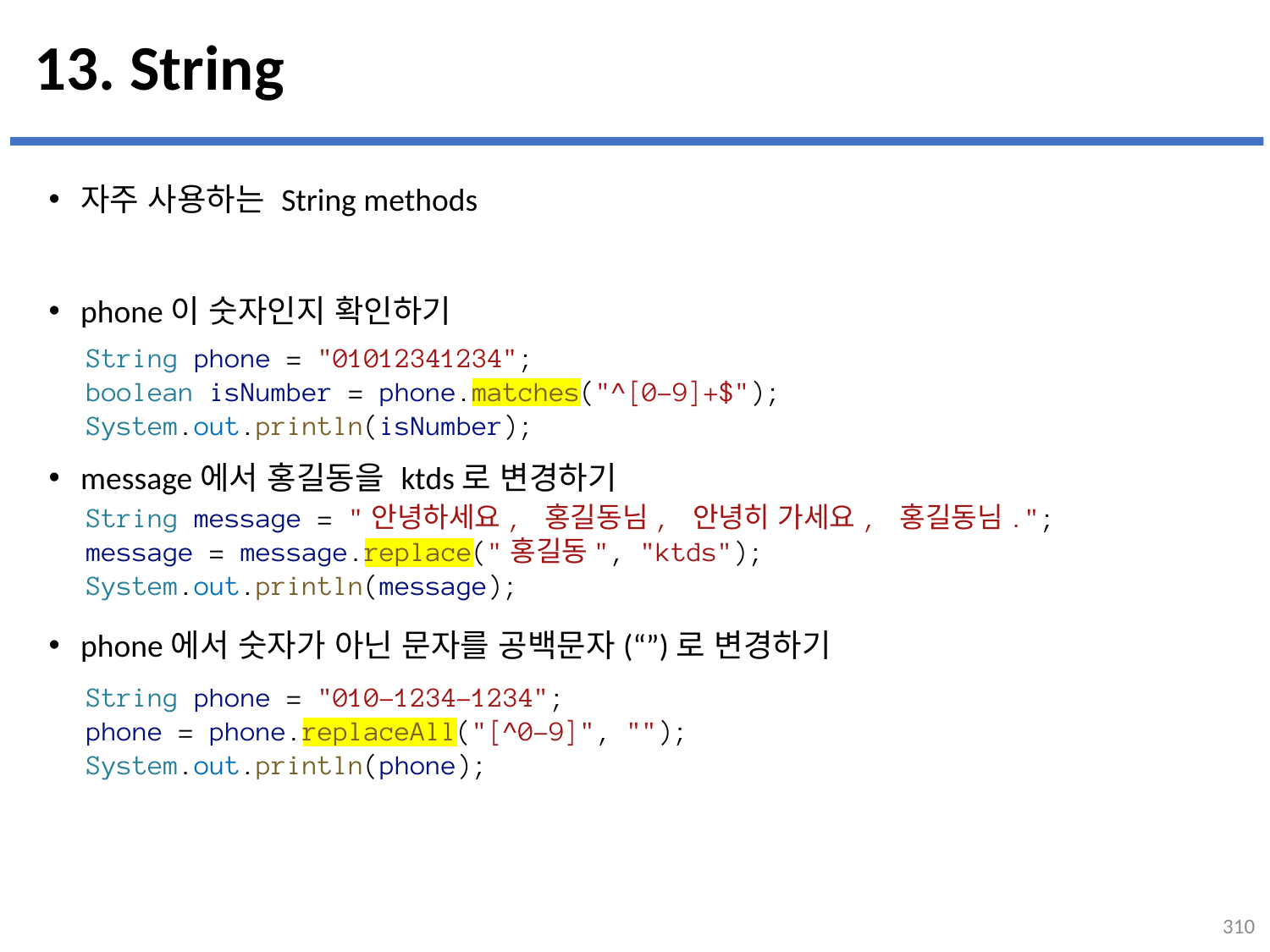

# 13. String
자주 사용하는 String methods

phone이 숫자인지 확인하기

message에서 홍길동을 ktds로 변경하기

phone에서 숫자가 아닌 문자를 공백문자(“”)로 변경하기
...

설명
String phone = "01012341234";
boolean isNumber = phone.matches("^[0-9]+$");
System.out.println(isNumber);
String message = "안녕하세요, 홍길동님, 안녕히 가세요, 홍길동님.";
message = message.replace("홍길동", "ktds");
System.out.println(message);
String phone = "010-1234-1234";
phone = phone.replaceAll("[^0-9]", "");
System.out.println(phone);
310